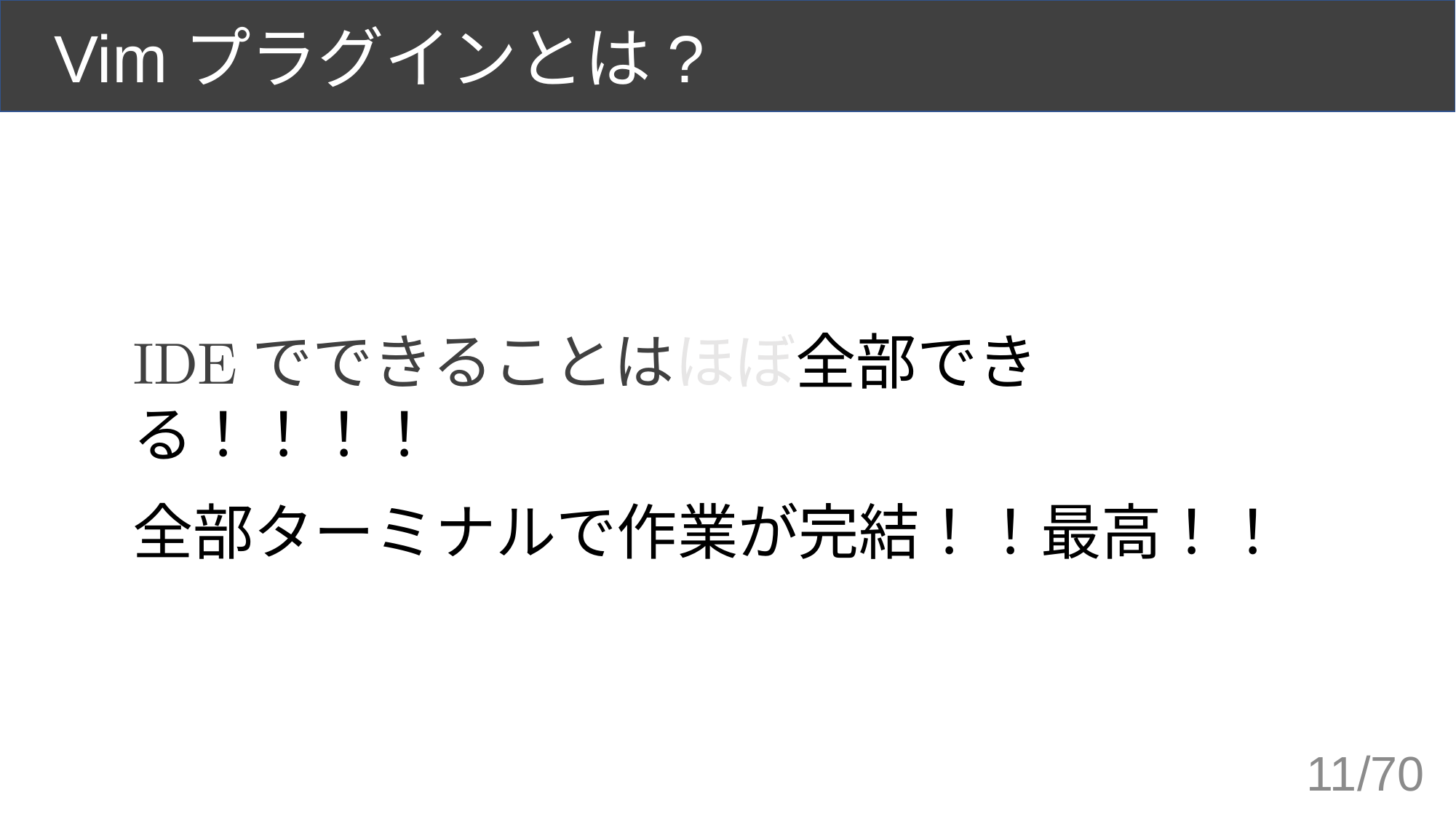

# Vimプラグインとは?
IDEでできることはほぼ全部できる！！！！
全部ターミナルで作業が完結！！最高！！
11